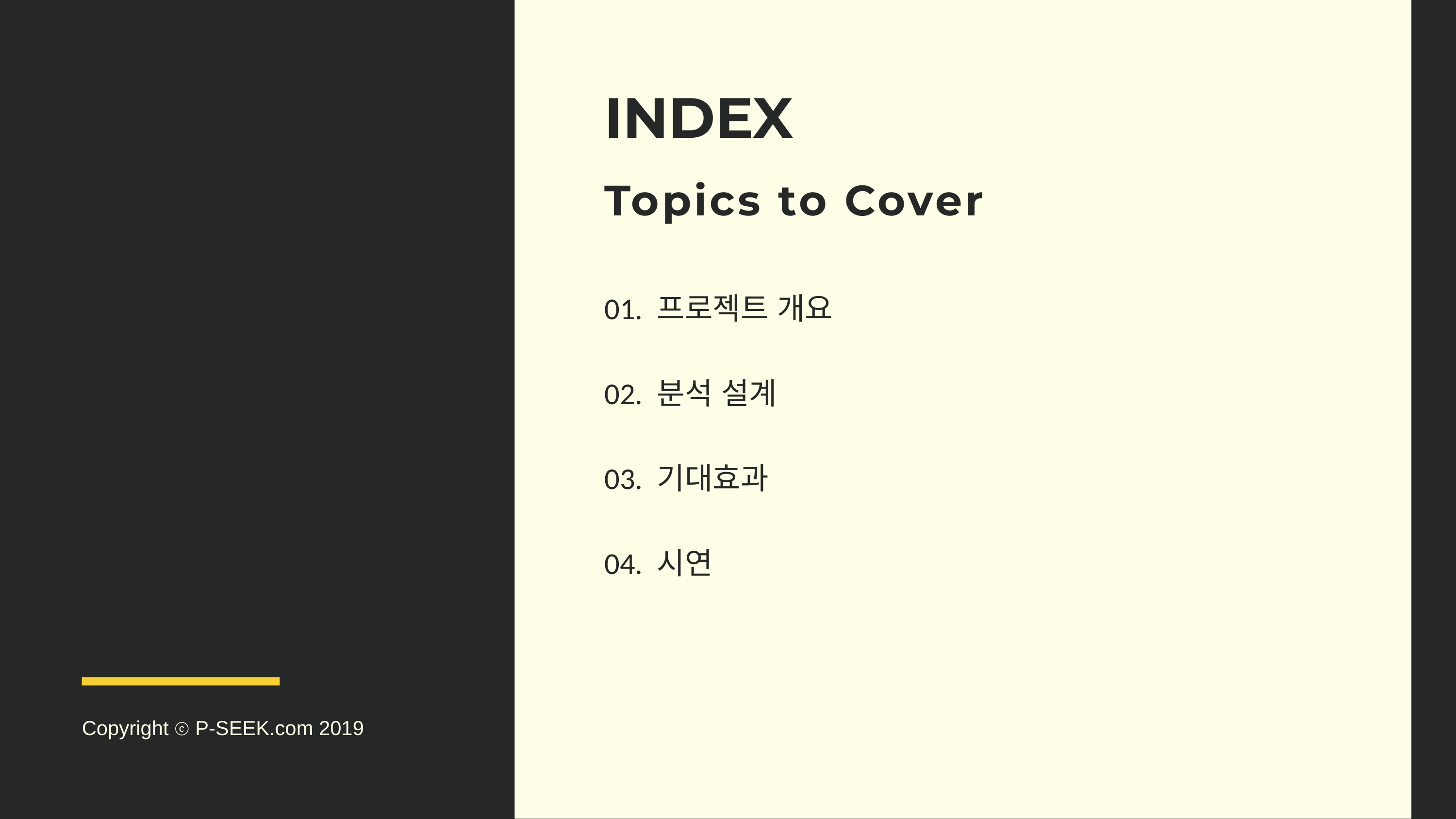

INDEX
Topics to Cover
01. 프로젝트 개요

02. 분석 설계

03. 기대효과

04. 시연

Copyright ⓒ P-SEEK.com 2019